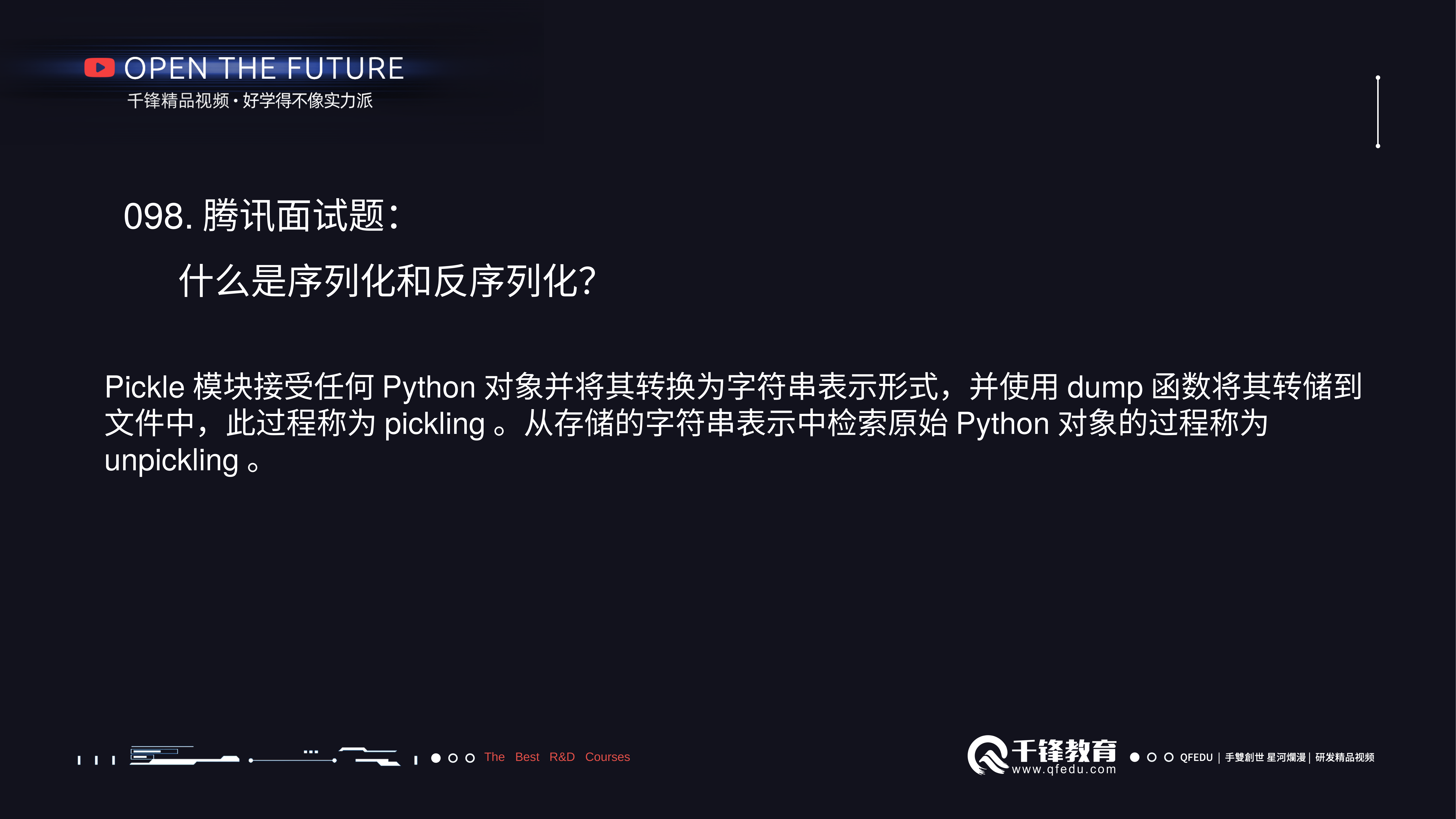

098.腾讯面试题：
什么是序列化和反序列化？
Pickle模块接受任何Python对象并将其转换为字符串表示形式，并使用dump函数将其转储到文件中，此过程称为pickling。从存储的字符串表示中检索原始Python对象的过程称为unpickling。